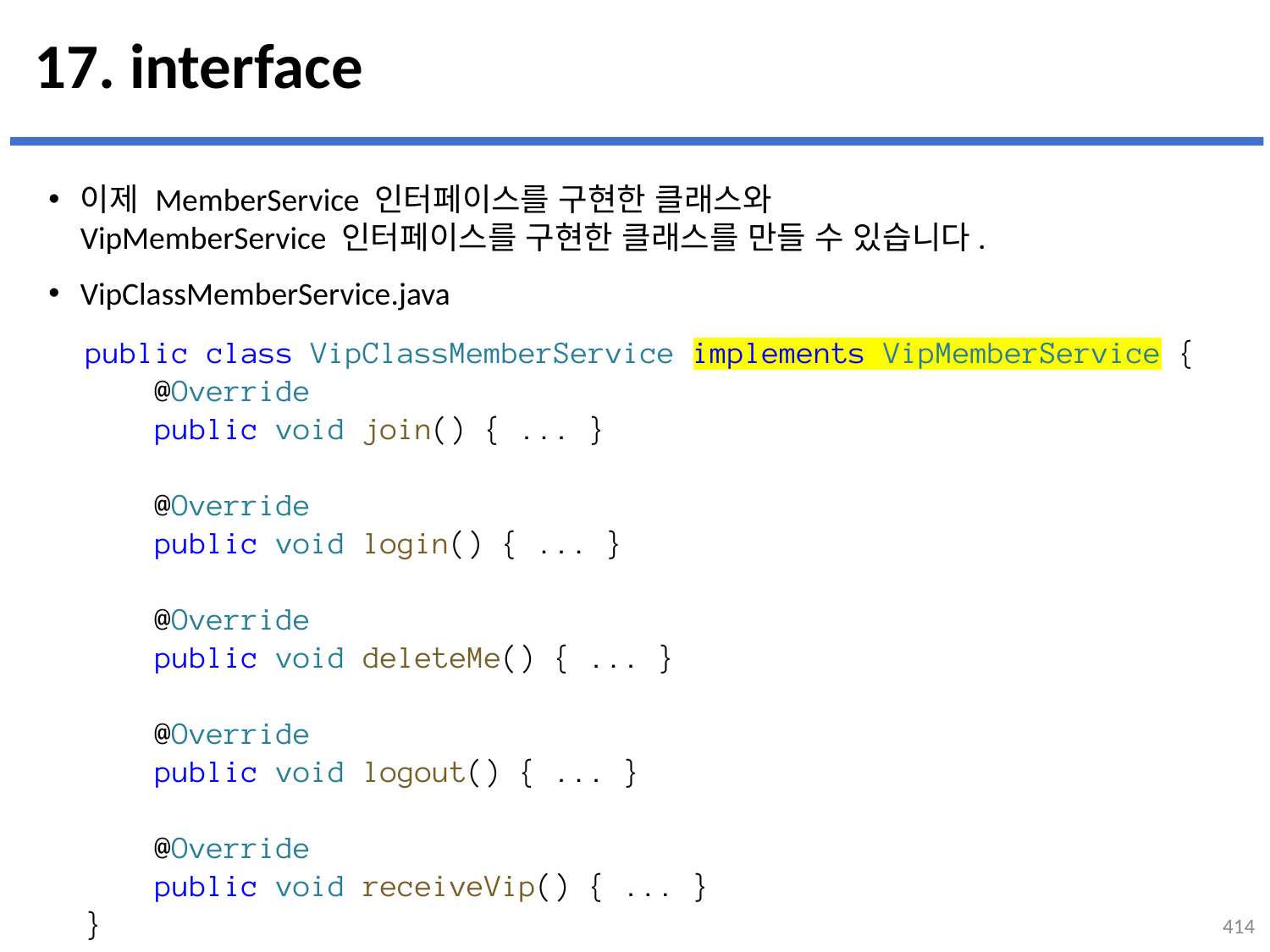

# 17. interface
이제 MemberService 인터페이스를 구현한 클래스와
VipMemberService 인터페이스를 구현한 클래스를 만들 수 있습니다.
VipClassMemberService.java
public class VipClassMemberService implements VipMemberService {
    @Override
    public void join() { ... }
    @Override
    public void login() { ... }
    @Override
    public void deleteMe() { ... }
    @Override
    public void logout() { ... }
    @Override
    public void receiveVip() { ... }
}
414